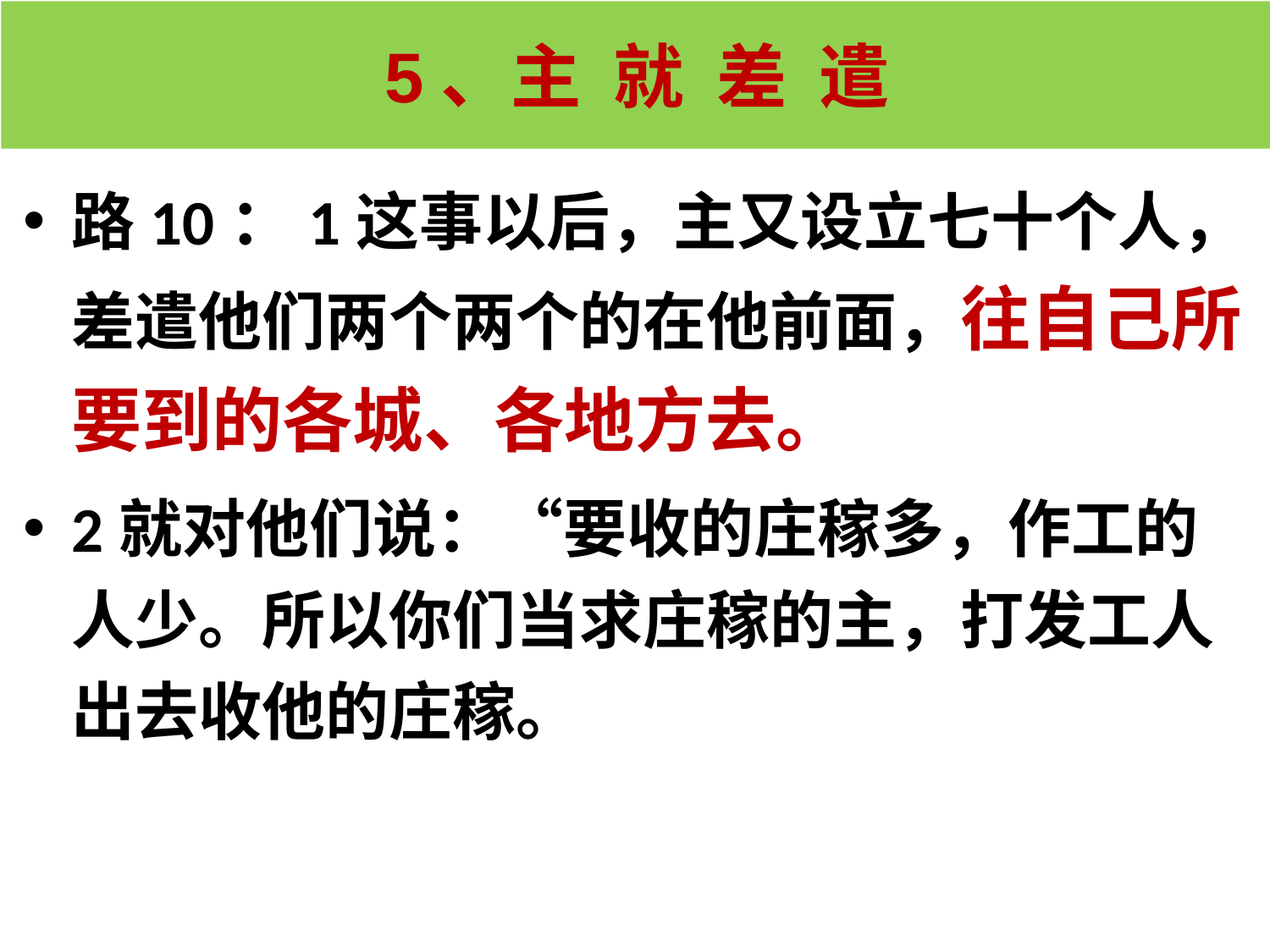

5、主  就  差  遣
#
路10：1这事以后，主又设立七十个人，差遣他们两个两个的在他前面，往自己所要到的各城、各地方去。
2就对他们说：“要收的庄稼多，作工的人少。所以你们当求庄稼的主，打发工人出去收他的庄稼。